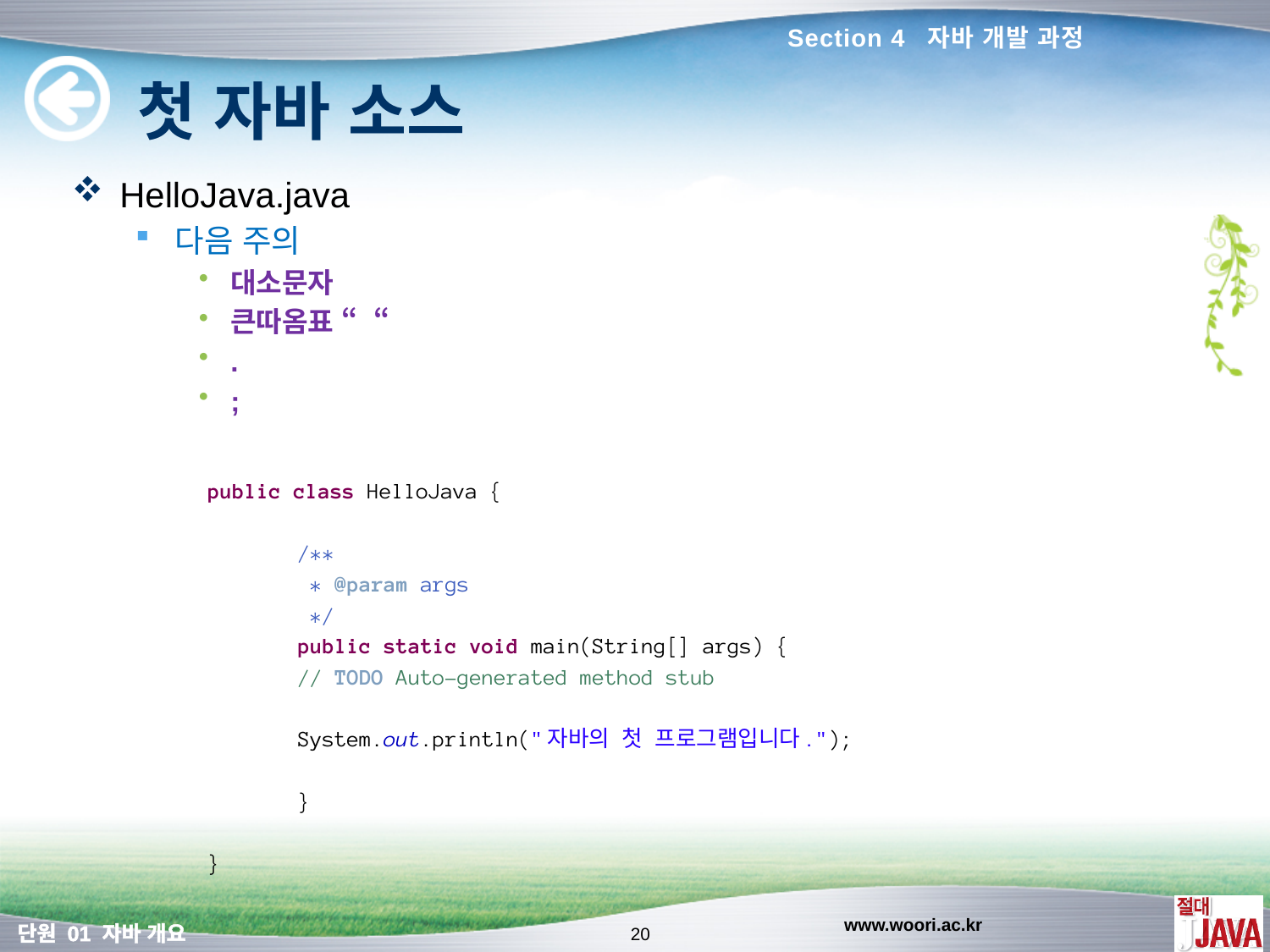

Section 4  자바 개발 과정
# 첫 자바 소스
HelloJava.java
다음 주의
대소문자
큰따옴표 “  “
.
;

public class HelloJava {

	/**
	 * @param args
	 */
	public static void main(String[] args) {
		// TODO Auto-generated method stub

		System.out.println("자바의 첫 프로그램입니다.");

	}

}
www.woori.ac.kr
20